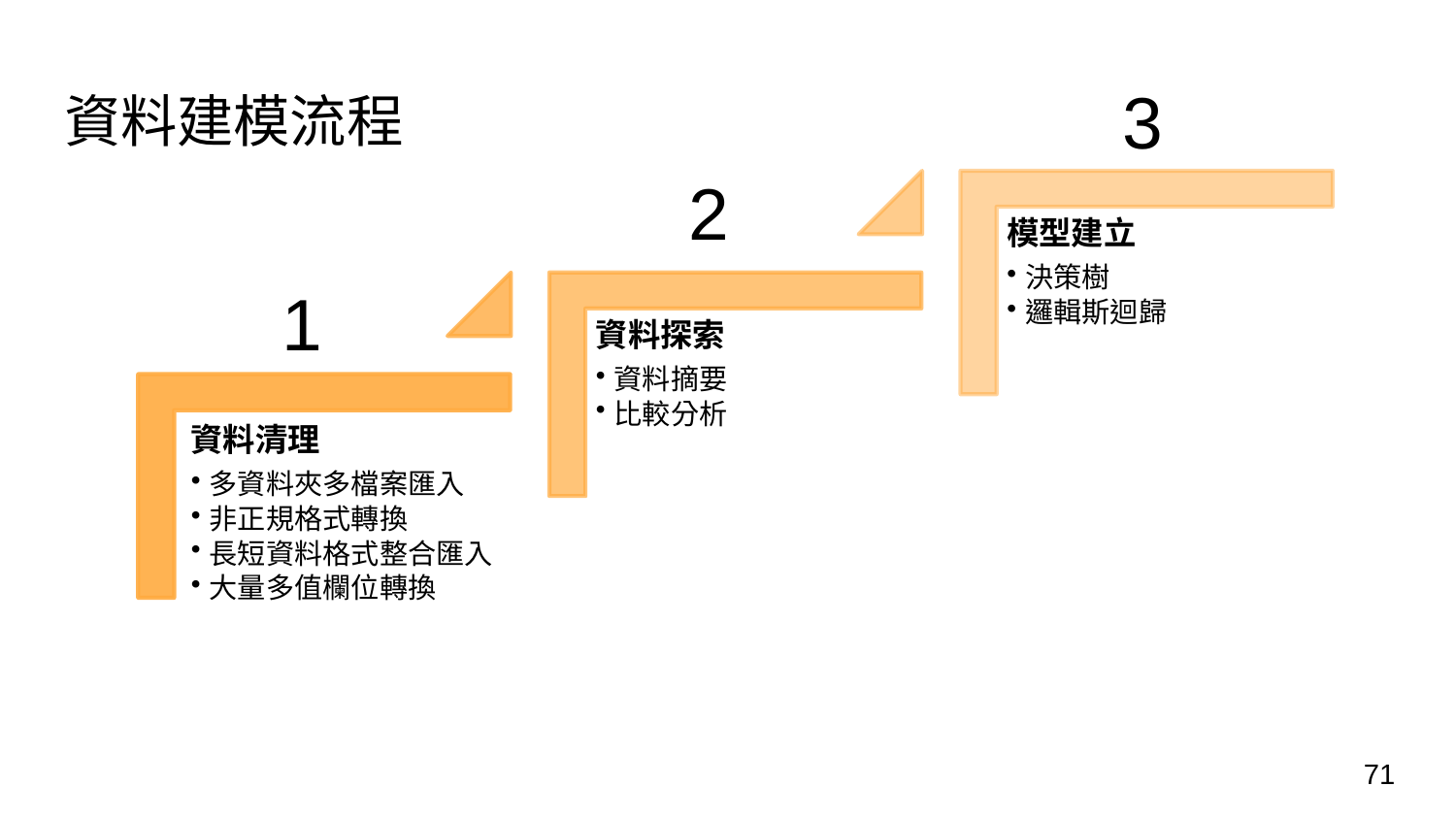

# 資料建模流程
3
資料清理
多資料夾多檔案匯入
非正規格式轉換
長短資料格式整合匯入
大量多值欄位轉換
資料探索
資料摘要
比較分析
模型建立
決策樹
邏輯斯迴歸

2
1
71